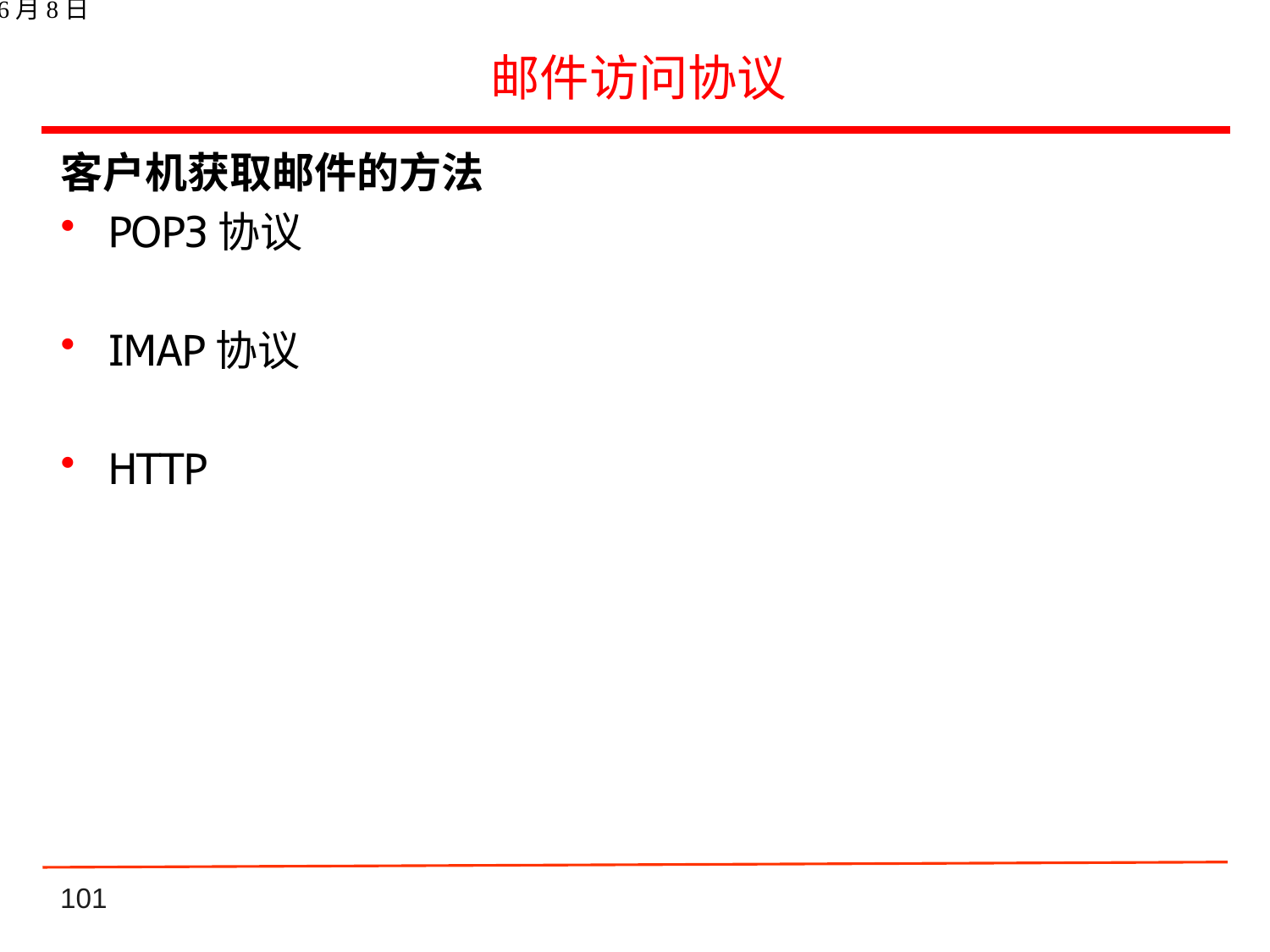

# 邮件访问协议
客户机获取邮件的方法
POP3协议

IMAP协议

HTTP

2021年6月8日